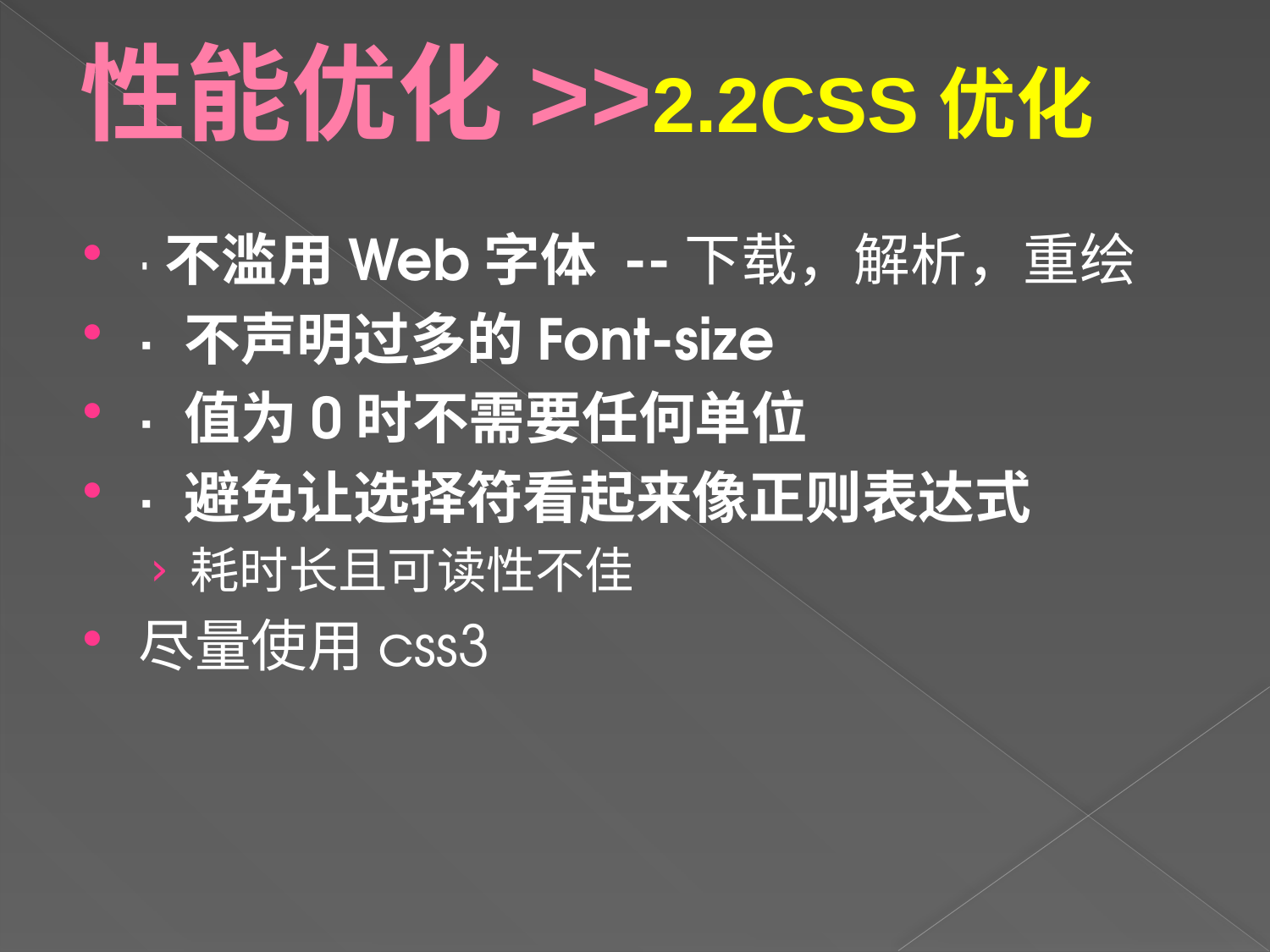

# 性能优化>>2.2CSS优化
·不滥用Web字体 --下载，解析，重绘
· 不声明过多的Font-size
· 值为0时不需要任何单位
· 避免让选择符看起来像正则表达式
耗时长且可读性不佳
尽量使用css3